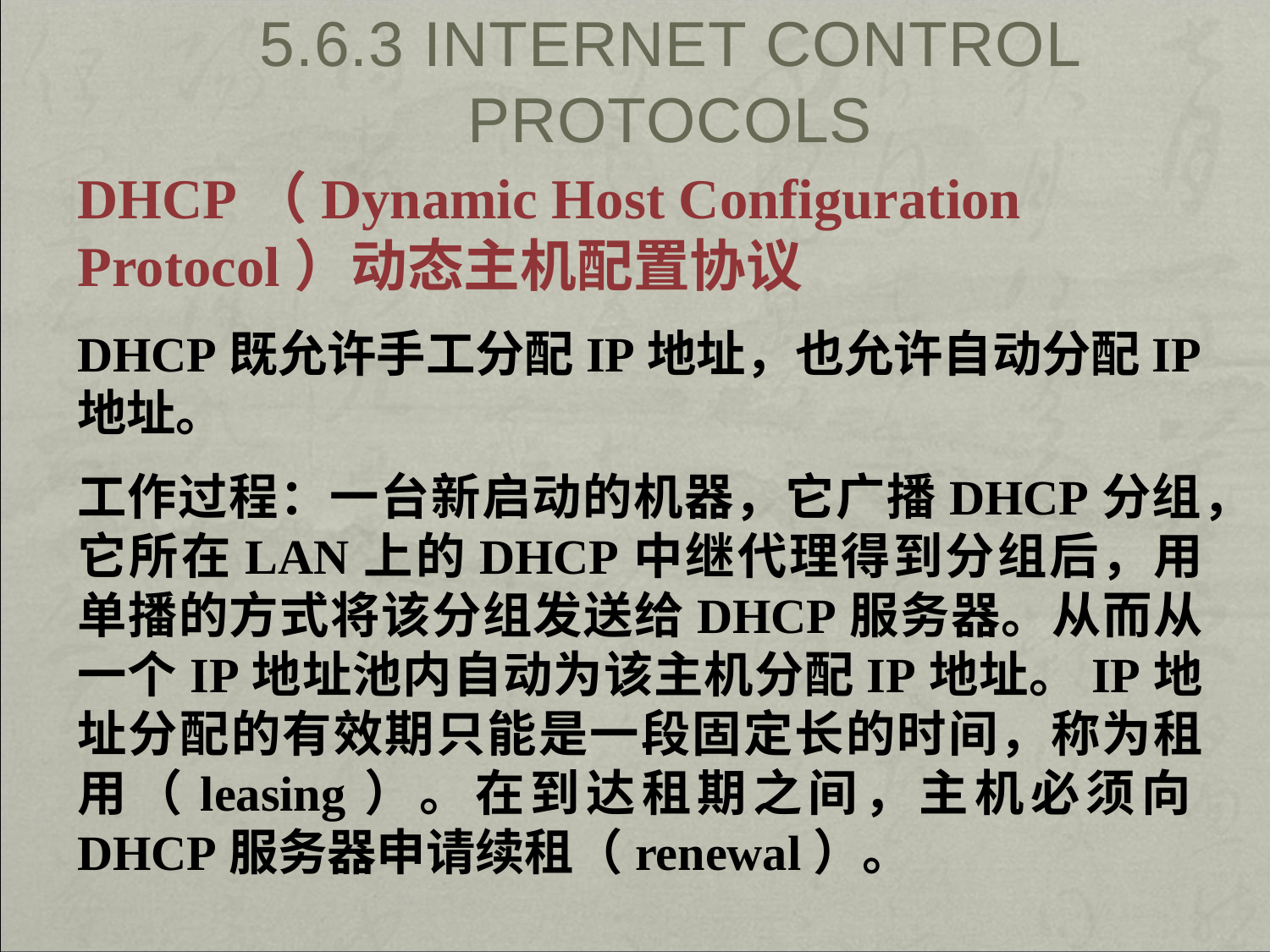

# 5.6.3 Internet Control Protocols
DHCP（Dynamic Host Configuration Protocol）动态主机配置协议
DHCP既允许手工分配IP地址，也允许自动分配IP地址。
工作过程：一台新启动的机器，它广播DHCP分组，它所在LAN上的DHCP中继代理得到分组后，用单播的方式将该分组发送给DHCP服务器。从而从一个IP地址池内自动为该主机分配IP地址。IP地址分配的有效期只能是一段固定长的时间，称为租用（leasing）。在到达租期之间，主机必须向DHCP服务器申请续租（renewal）。
115